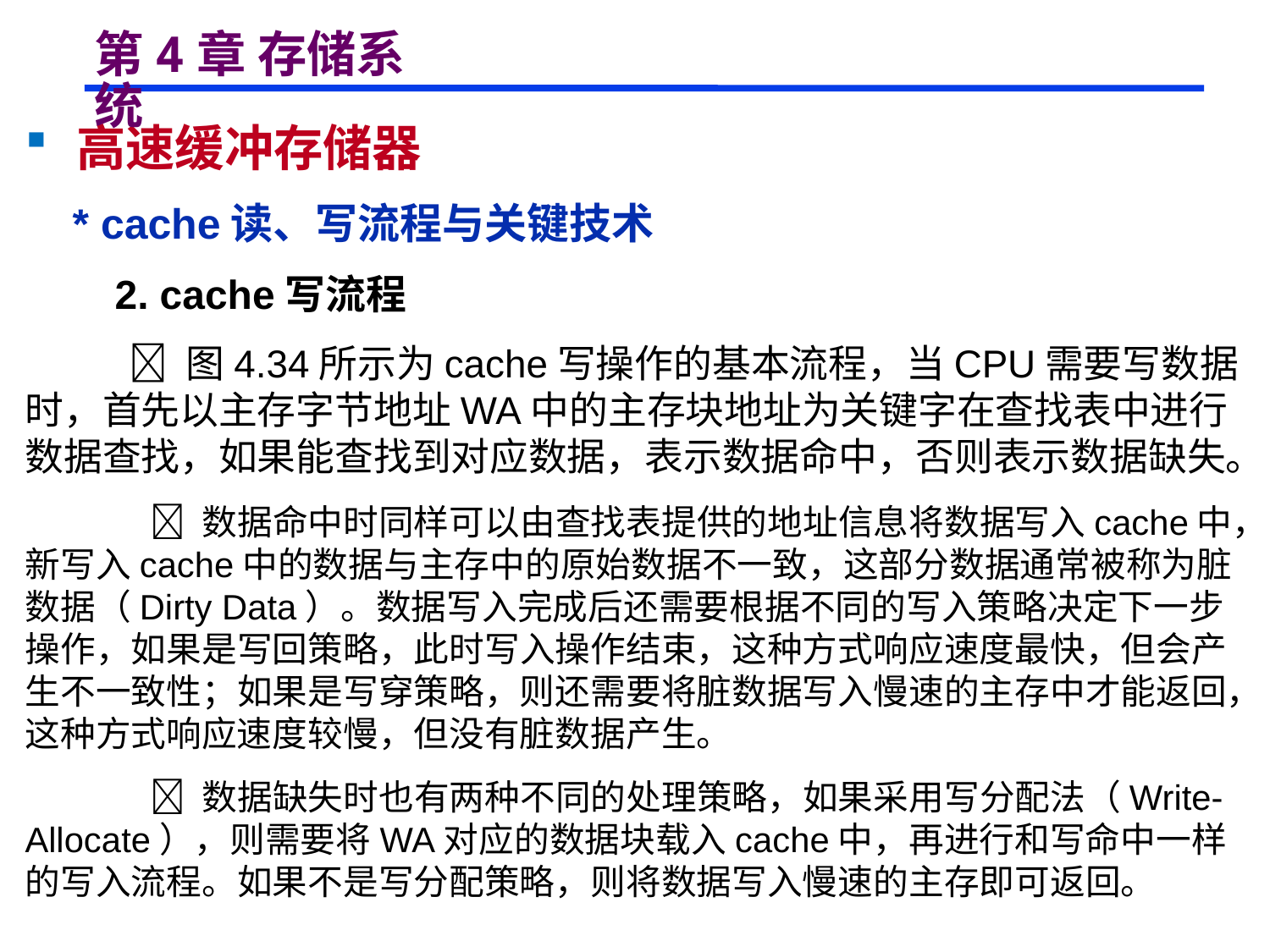

# 第4章 存储系统
 高速缓冲存储器
    * cache读、写流程与关键技术
        2. cache写流程
            • 图4.34所示为cache写操作的基本流程，当CPU需要写数据时，首先以主存字节地址WA中的主存块地址为关键字在查找表中进行数据查找，如果能查找到对应数据，表示数据命中，否则表示数据缺失。
                ♦ 数据命中时同样可以由查找表提供的地址信息将数据写入cache中，新写入cache中的数据与主存中的原始数据不一致，这部分数据通常被称为脏数据（Dirty Data）。数据写入完成后还需要根据不同的写入策略决定下一步操作，如果是写回策略，此时写入操作结束，这种方式响应速度最快，但会产生不一致性；如果是写穿策略，则还需要将脏数据写入慢速的主存中才能返回，这种方式响应速度较慢，但没有脏数据产生。
                ♦ 数据缺失时也有两种不同的处理策略，如果采用写分配法（Write-Allocate），则需要将WA对应的数据块载入cache中，再进行和写命中一样的写入流程。如果不是写分配策略，则将数据写入慢速的主存即可返回。